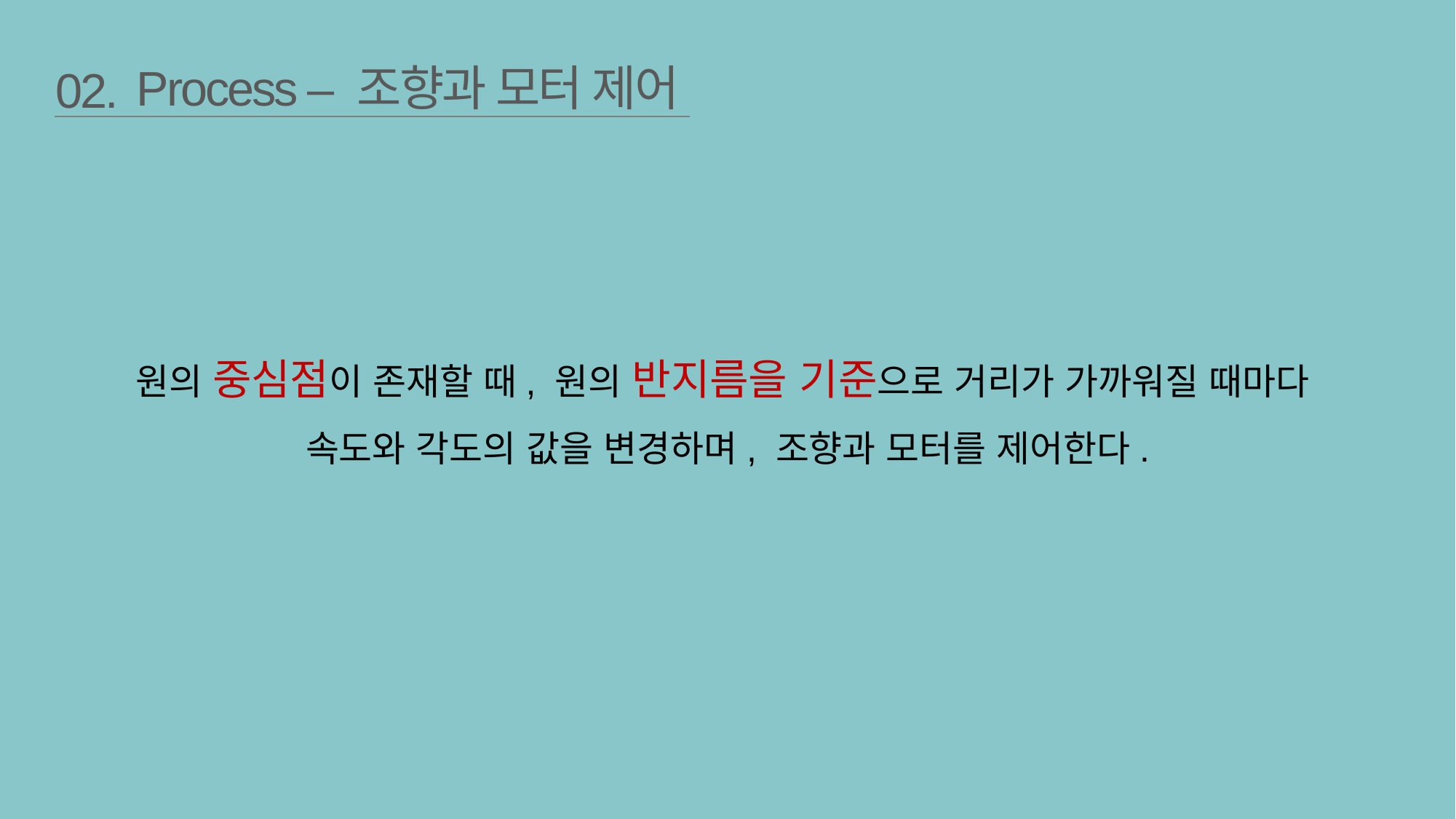

Process – 조향과 모터 제어
02.
원의 중심점이 존재할 때, 원의 반지름을 기준으로 거리가 가까워질 때마다
속도와 각도의 값을 변경하며, 조향과 모터를 제어한다.